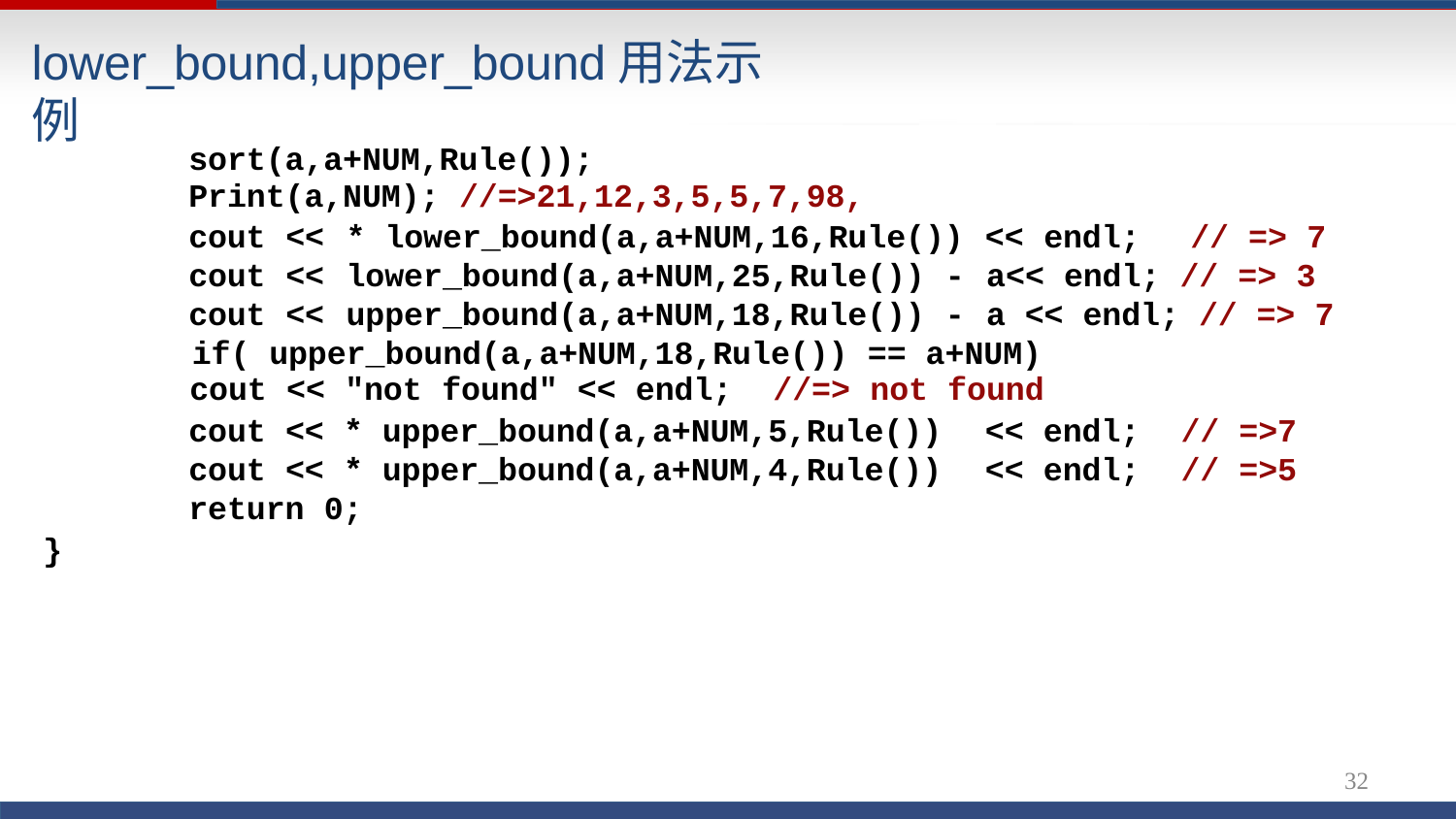

# lower_bound,upper_bound用法示例
| sort(a,a+NUM,Rule()); Print(a,NUM); //=>21,12,3,5,5,7,98, |  |  |  |  |
| --- | --- | --- | --- | --- |
| cout | << | \* lower\_bound(a,a+NUM,16,Rule()) | << endl; // => 7 |  |
| cout | << | lower\_bound(a,a+NUM,25,Rule()) - | a<< endl; // => 3 |  |
| cout | << | upper\_bound(a,a+NUM,18,Rule()) - | a << endl; // => 7 |  |
| if( upper\_bound(a,a+NUM,18,Rule()) == a+NUM) cout << "not found" << endl; //=> not found |  |  |  |  |
| cout << \* upper\_bound(a,a+NUM,5,Rule()) |  |  | << endl; | // =>7 |
| cout << \* upper\_bound(a,a+NUM,4,Rule()) |  |  | << endl; | // =>5 |
| return 0; |  |  |  |  |
}
32